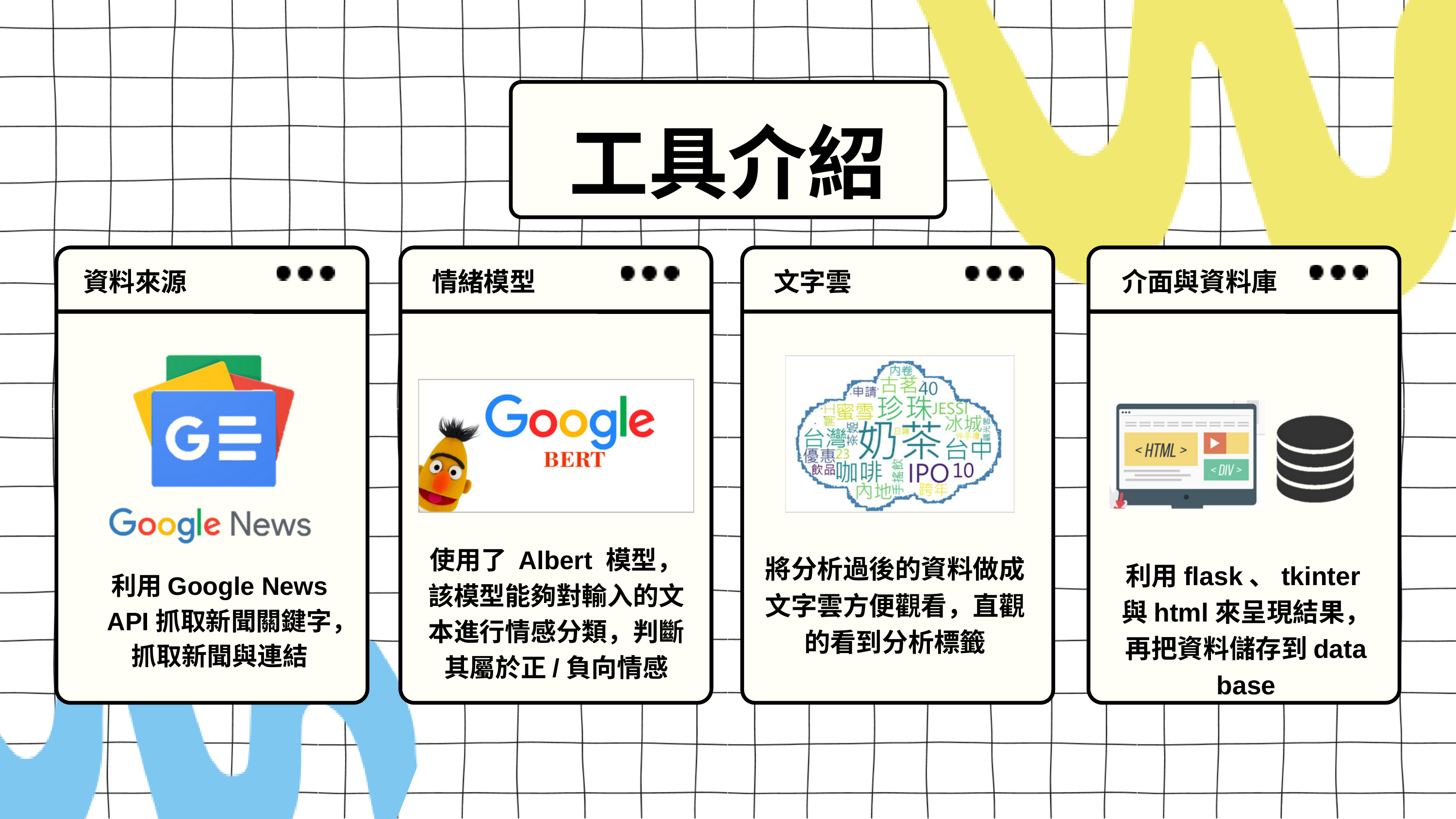

工具介紹

資料來源
情緒模型
文字雲
介面與資料庫

使用了 Albert 模型，該模型能夠對輸入的文本進行情感分類，判斷其屬於正/負向情感
將分析過後的資料做成文字雲方便觀看，直觀的看到分析標籤
利用flask、tkinter與html來呈現結果，再把資料儲存到data base

利用Google News API抓取新聞關鍵字，抓取新聞與連結